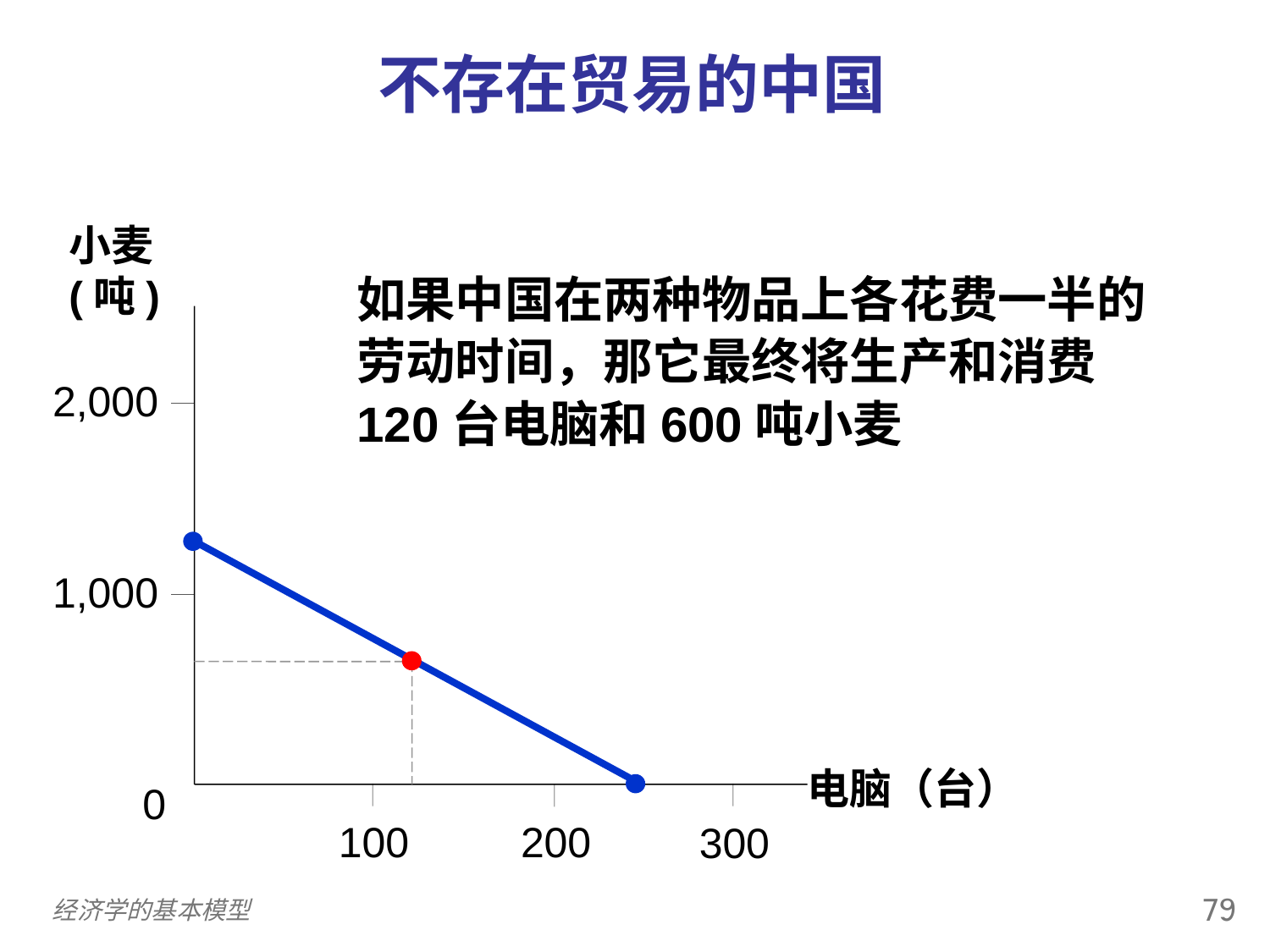

不存在贸易的中国
0
小麦 (吨)

2,000

1,000

0

100

300

200
电脑（台）
如果中国在两种物品上各花费一半的劳动时间，那它最终将生产和消费120台电脑和600吨小麦

79
经济学的基本模型